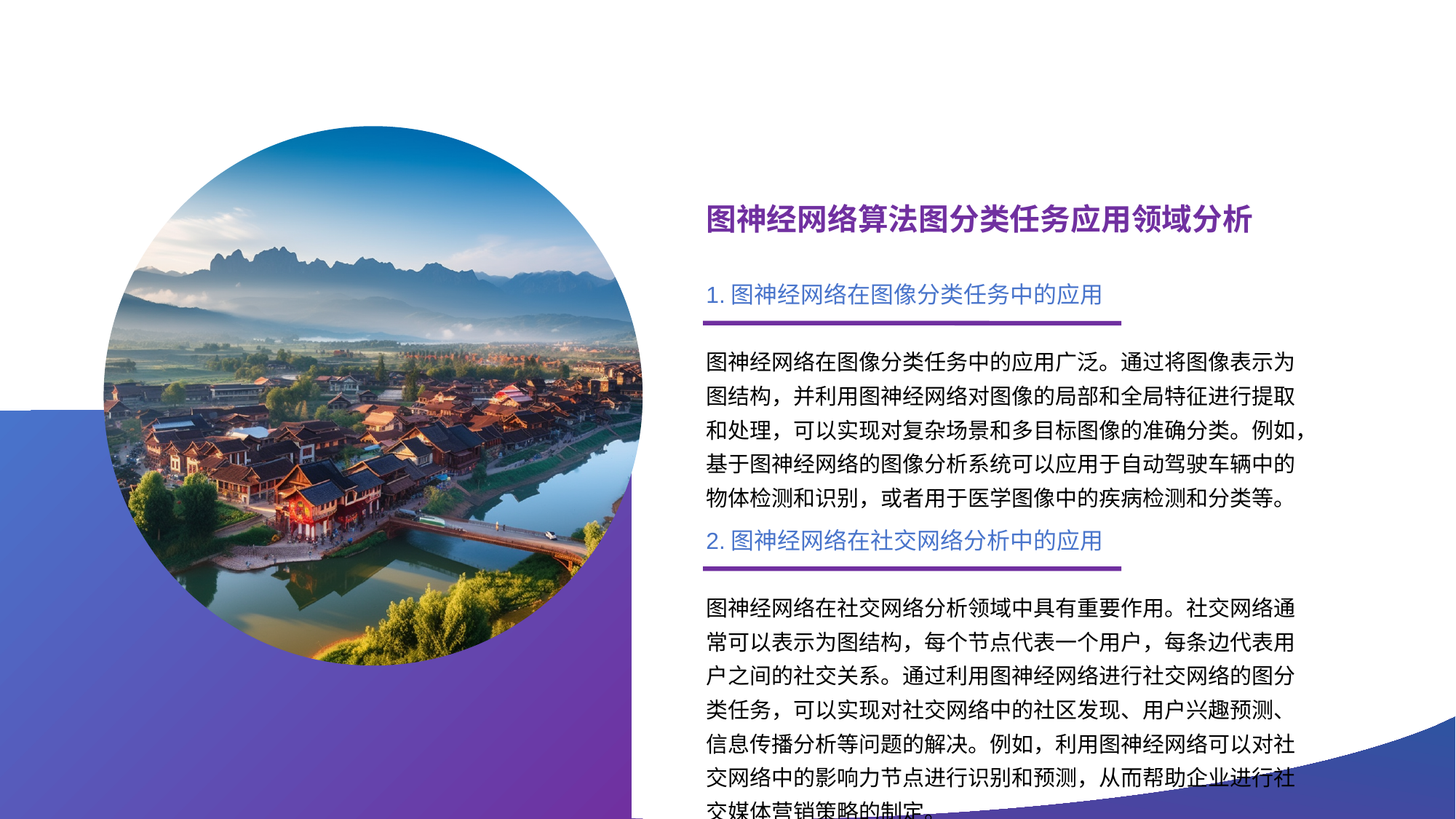

图神经网络算法图分类任务应用领域分析
1.图神经网络在图像分类任务中的应用

图神经网络在图像分类任务中的应用广泛。通过将图像表示为图结构，并利用图神经网络对图像的局部和全局特征进行提取和处理，可以实现对复杂场景和多目标图像的准确分类。例如，基于图神经网络的图像分析系统可以应用于自动驾驶车辆中的物体检测和识别，或者用于医学图像中的疾病检测和分类等。
2.图神经网络在社交网络分析中的应用

图神经网络在社交网络分析领域中具有重要作用。社交网络通常可以表示为图结构，每个节点代表一个用户，每条边代表用户之间的社交关系。通过利用图神经网络进行社交网络的图分类任务，可以实现对社交网络中的社区发现、用户兴趣预测、信息传播分析等问题的解决。例如，利用图神经网络可以对社交网络中的影响力节点进行识别和预测，从而帮助企业进行社交媒体营销策略的制定。